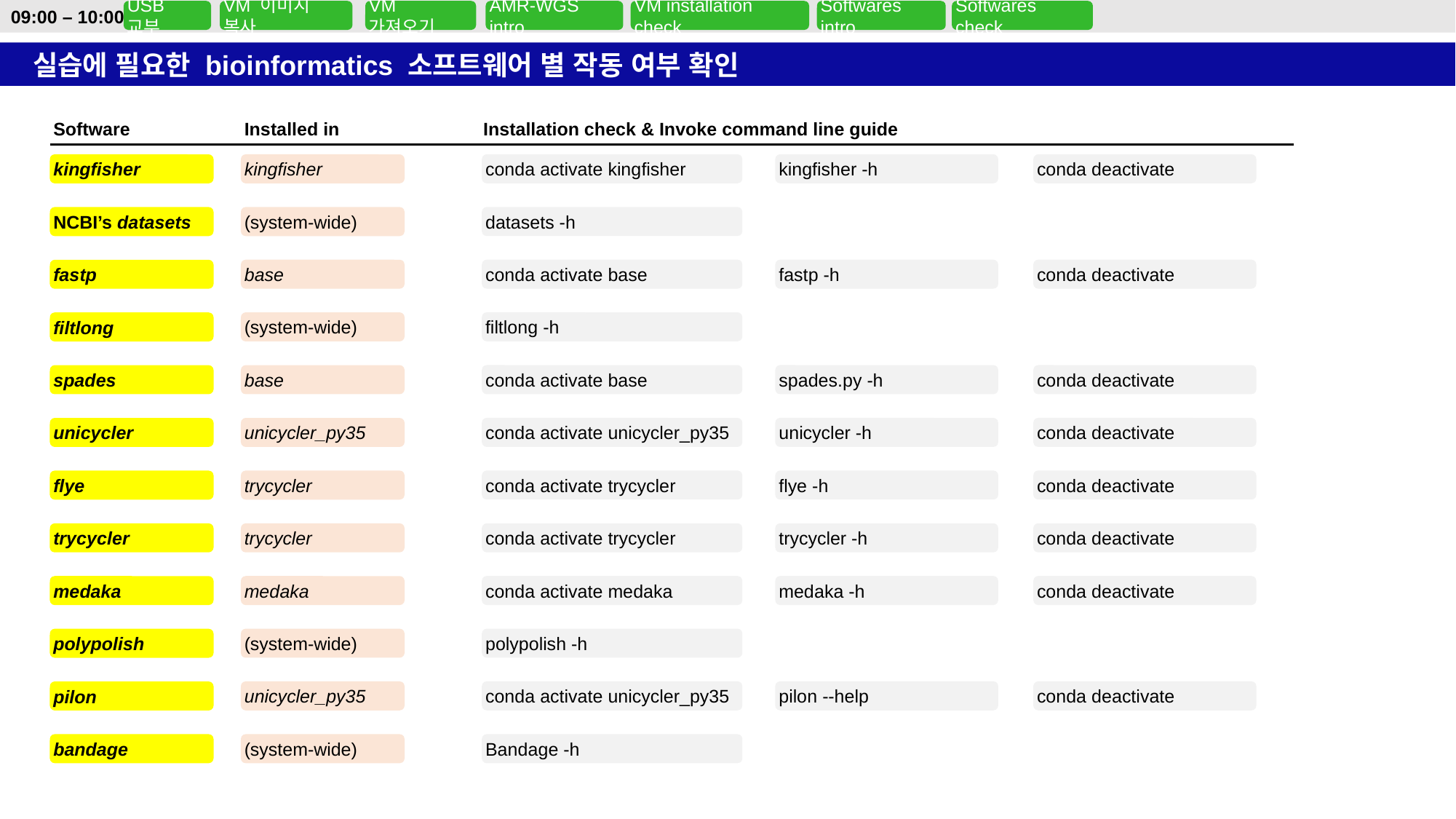

09:00 – 10:00
USB 교부
VM 이미지 복사
VM 가져오기
AMR-WGS intro
VM installation check
Softwares intro
Softwares check
실습에 필요한 bioinformatics 소프트웨어 별 작동 여부 확인
Software
Installed in
Installation check & Invoke command line guide
conda activate kingfisher
kingfisher -h
conda deactivate
kingfisher
kingfisher
datasets -h
NCBI’s datasets
(system-wide)
conda activate base
fastp -h
conda deactivate
base
fastp
filtlong -h
(system-wide)
filtlong
conda activate base
spades.py -h
conda deactivate
spades
base
conda activate unicycler_py35
unicycler -h
conda deactivate
unicycler
unicycler_py35
conda activate trycycler
flye -h
conda deactivate
trycycler
flye
conda activate trycycler
trycycler -h
conda deactivate
trycycler
trycycler
conda activate medaka
medaka -h
conda deactivate
medaka
medaka
polypolish -h
(system-wide)
polypolish
conda activate unicycler_py35
pilon --help
conda deactivate
unicycler_py35
pilon
Bandage -h
bandage
(system-wide)